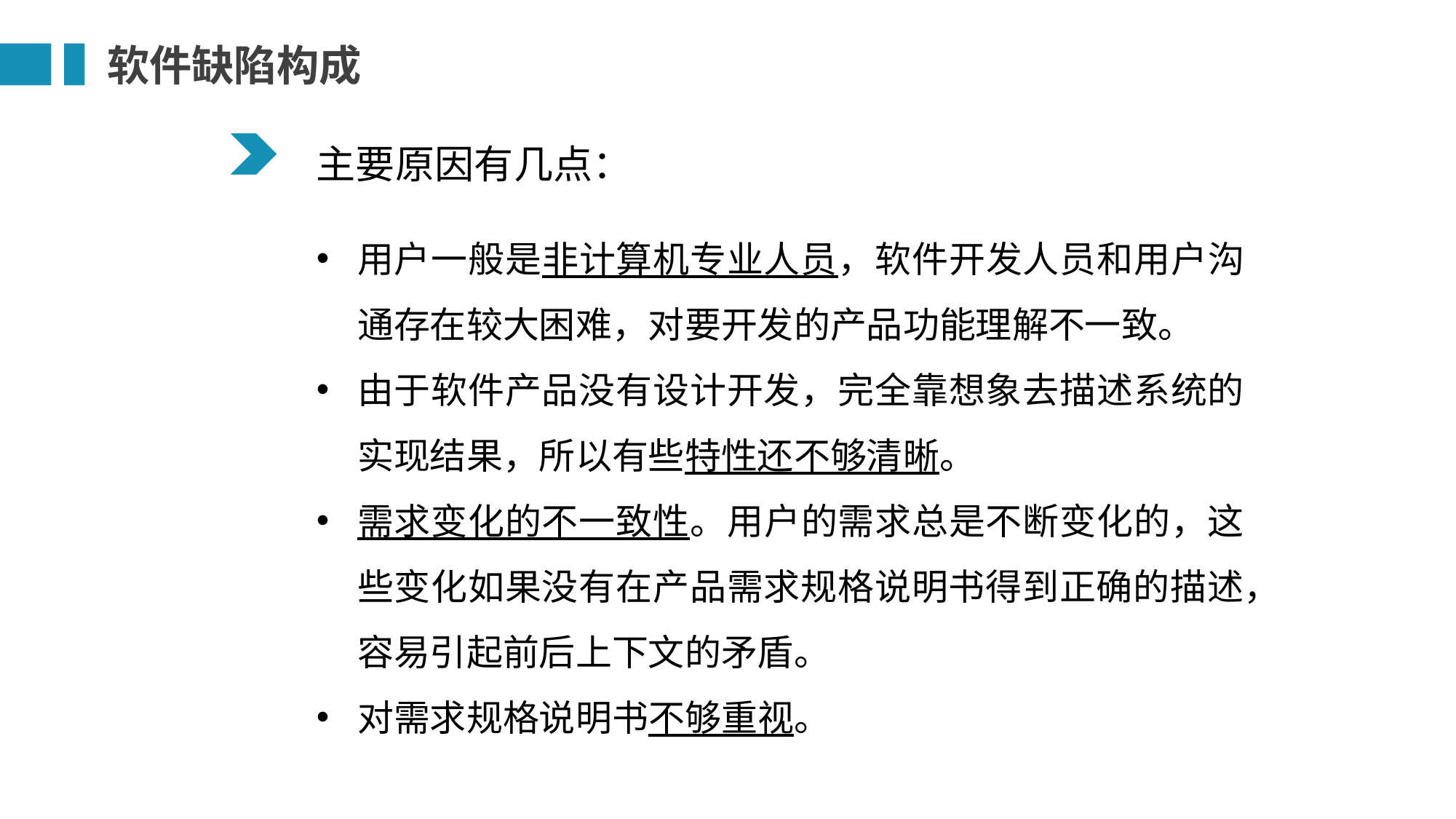

软件缺陷构成

主要原因有几点：

用户一般是非计算机专业人员，软件开发人员和用户沟通存在较大困难，对要开发的产品功能理解不一致。
由于软件产品没有设计开发，完全靠想象去描述系统的实现结果，所以有些特性还不够清晰。
需求变化的不一致性。用户的需求总是不断变化的，这些变化如果没有在产品需求规格说明书得到正确的描述，容易引起前后上下文的矛盾。
对需求规格说明书不够重视。
36